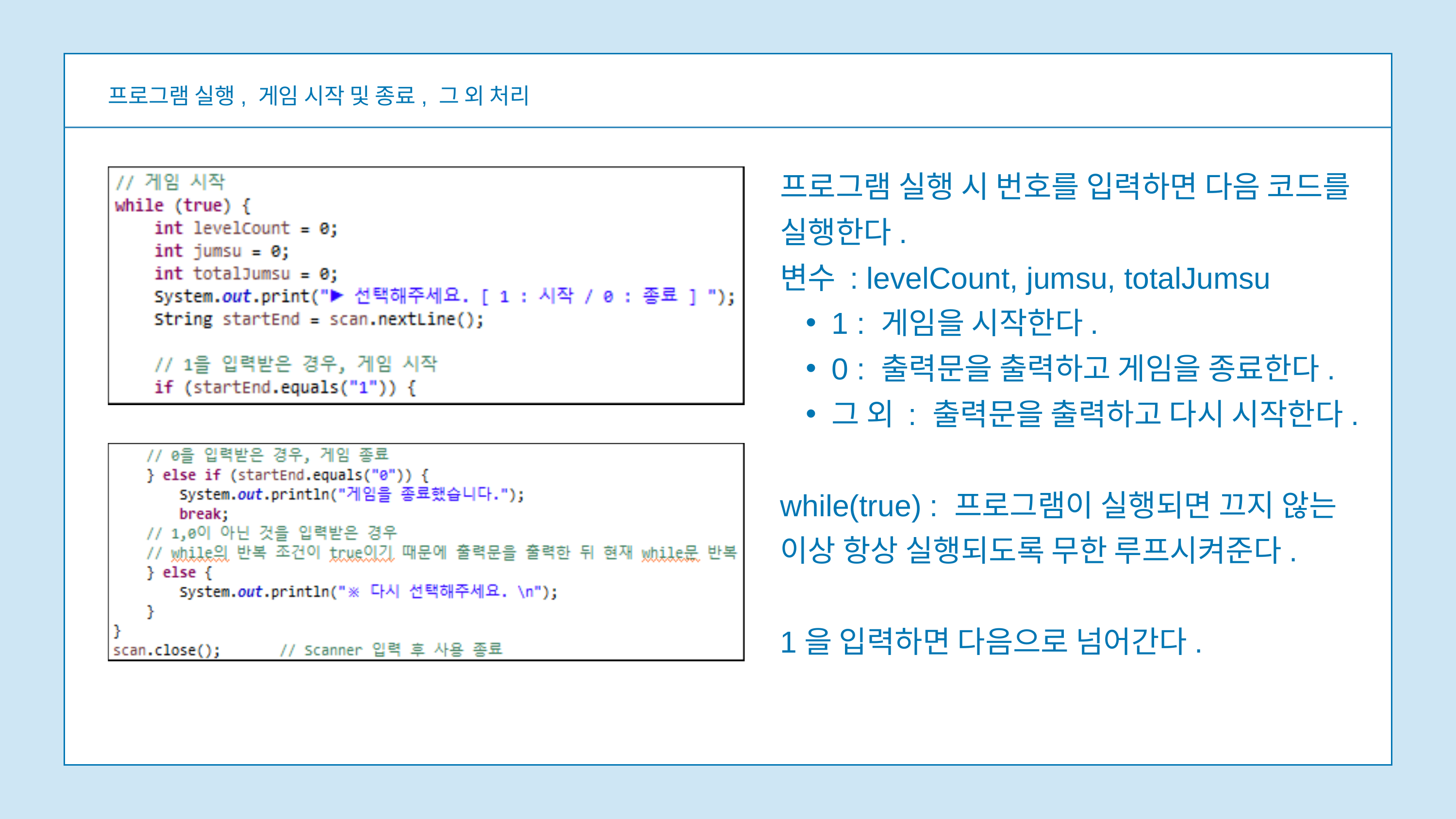

프로그램 실행, 게임 시작 및 종료, 그 외 처리

프로그램 실행 시 번호를 입력하면 다음 코드를 실행한다.
변수 : levelCount, jumsu, totalJumsu
1 : 게임을 시작한다.
0 : 출력문을 출력하고 게임을 종료한다.
그 외 : 출력문을 출력하고 다시 시작한다.

while(true) : 프로그램이 실행되면 끄지 않는 이상 항상 실행되도록 무한 루프시켜준다.

1을 입력하면 다음으로 넘어간다.